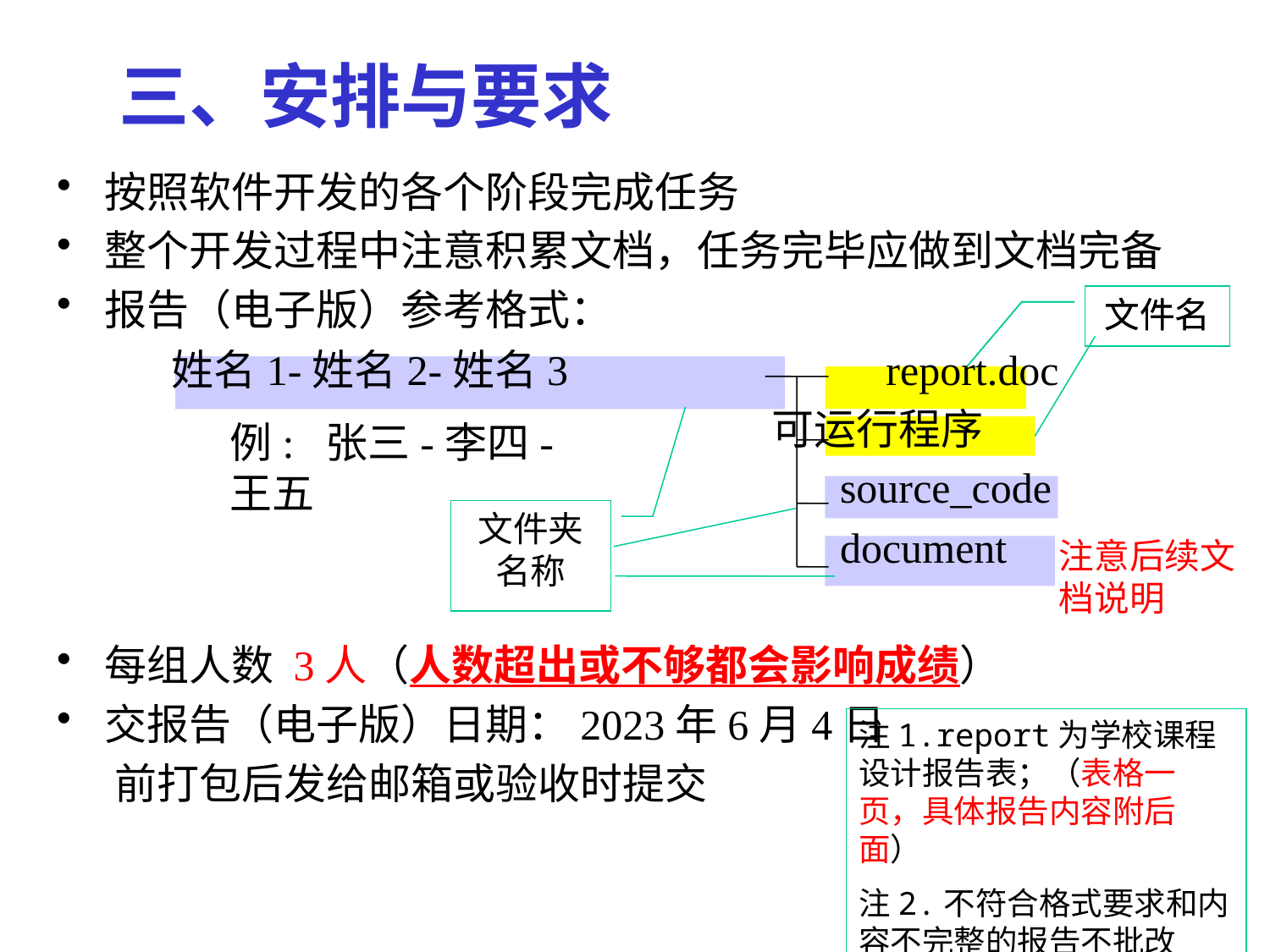

# 三、安排与要求
按照软件开发的各个阶段完成任务
整个开发过程中注意积累文档，任务完毕应做到文档完备
报告（电子版）参考格式：
           姓名1-姓名2-姓名3                              report.doc
                                                                          可运行程序
                                                                          source_code
                                                                          document

每组人数 3人（人数超出或不够都会影响成绩）
交报告（电子版）日期：2023年6月4日
     前打包后发给邮箱或验收时提交
文件名
文件名

例:  张三-李四-王五

文件夹名称

注意后续文档说明

注1.report为学校课程设计报告表；（表格一页，具体报告内容附后面）
注2.不符合格式要求和内容不完整的报告不批改